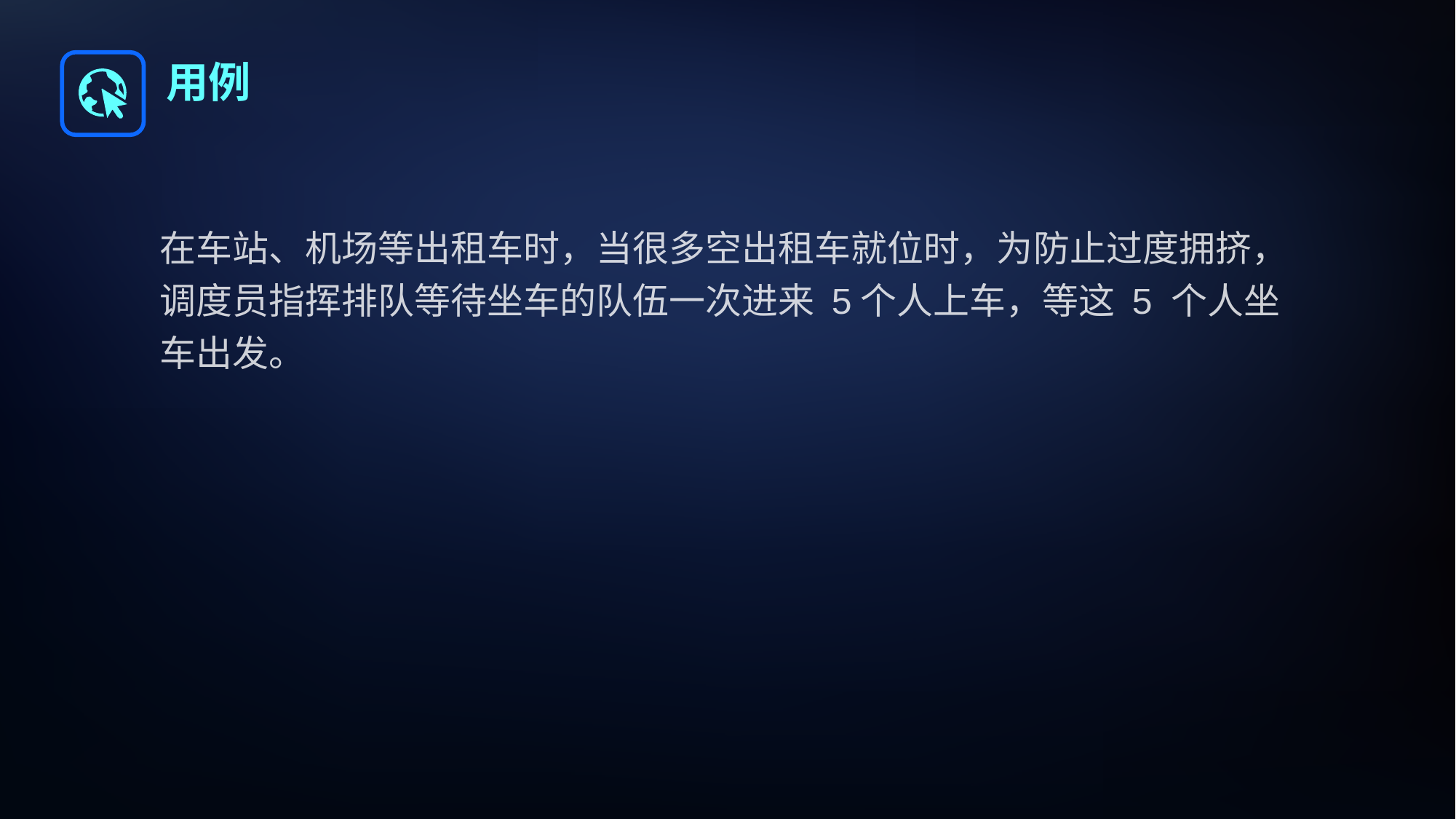

用例

在车站、机场等出租车时，当很多空出租车就位时，为防止过度拥挤，调度员指挥排队等待坐车的队伍一次进来 5个人上车，等这 5 个人坐车出发。